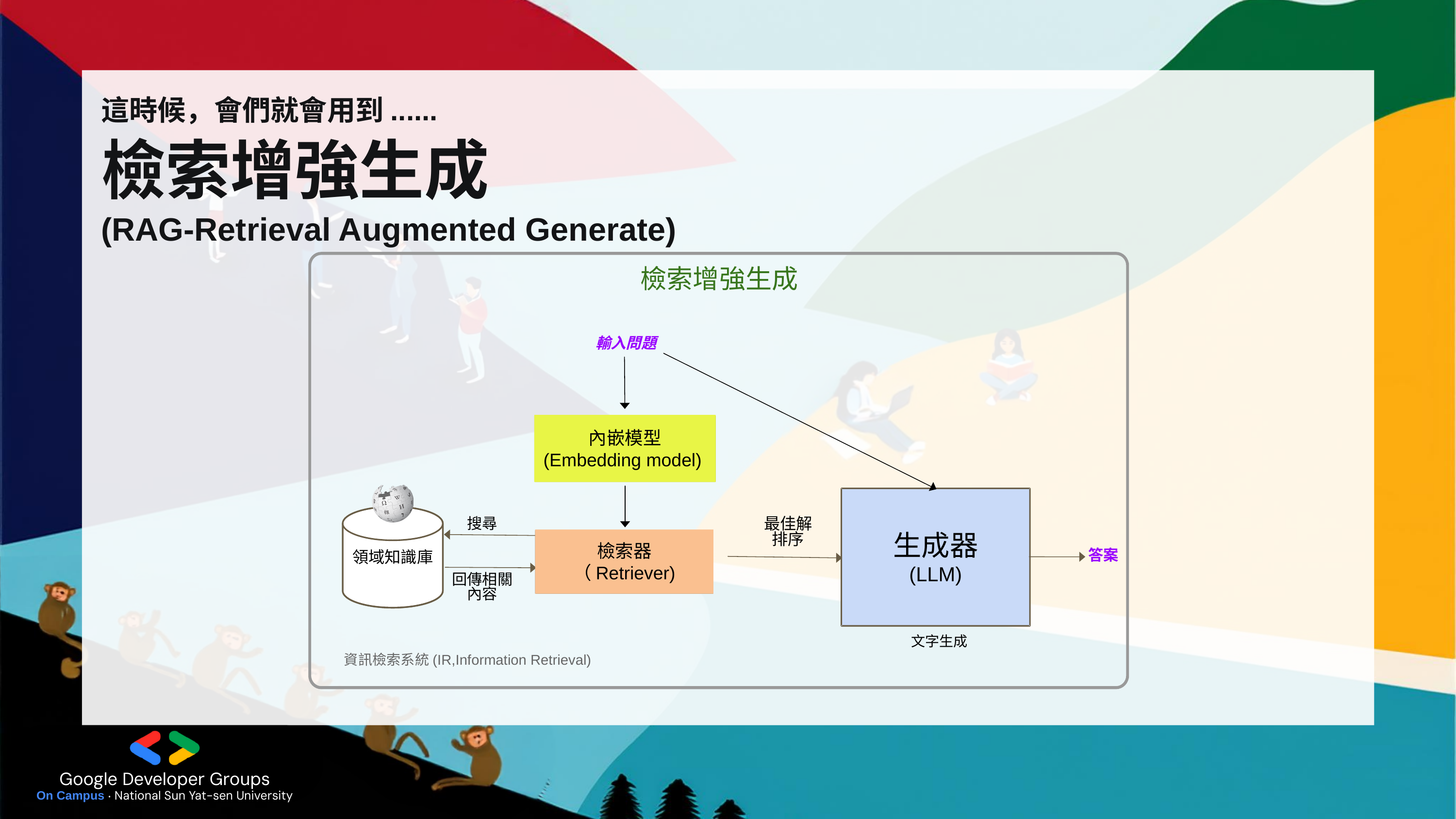

這時候，會們就會用到......
檢索增強生成
(RAG-Retrieval Augmented Generate)

檢索增強生成
輸入問題

內嵌模型
(Embedding model)

生成器
(LLM)

領域知識庫

最佳解排序
搜尋

檢索器
（Retriever)

答案

回傳相關內容
文字生成
資訊檢索系統(IR,Information Retrieval)

Google Developer Groups
On Campus ‧ National Sun Yat-sen University